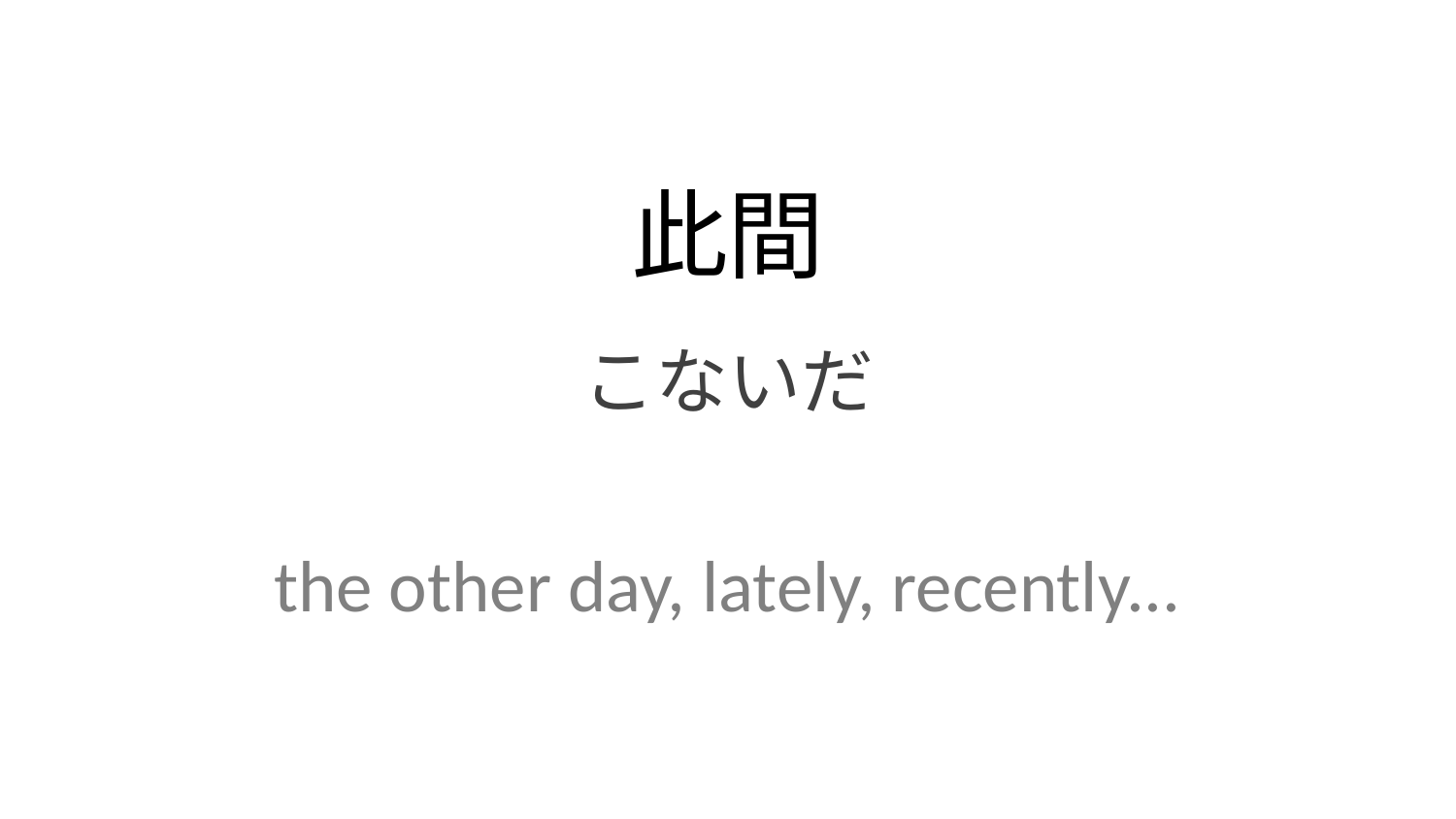

此間

こないだ
the other day, lately, recently...